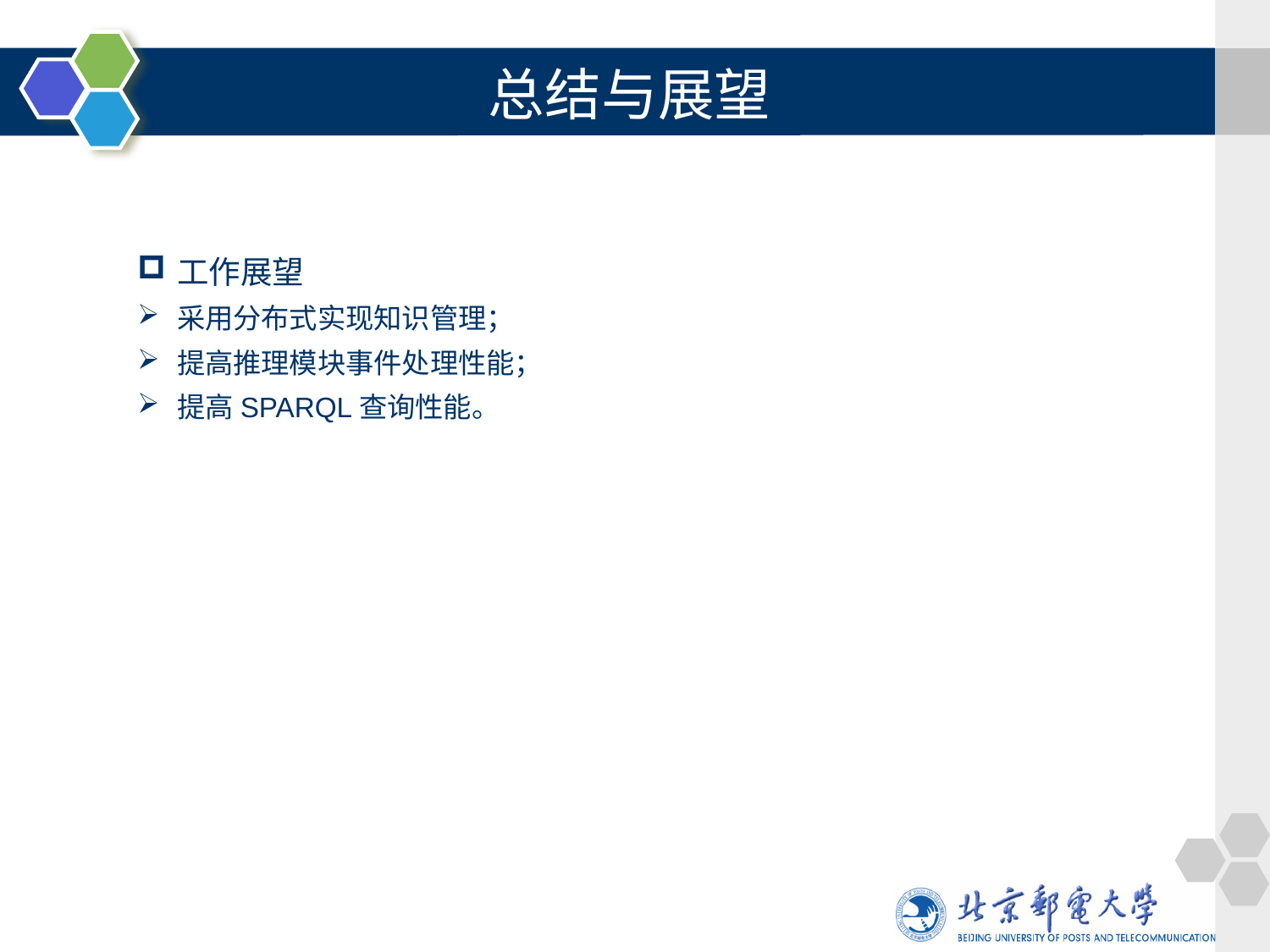

总结与展望
工作展望
采用分布式实现知识管理；
提高推理模块事件处理性能；
提高SPARQL查询性能。